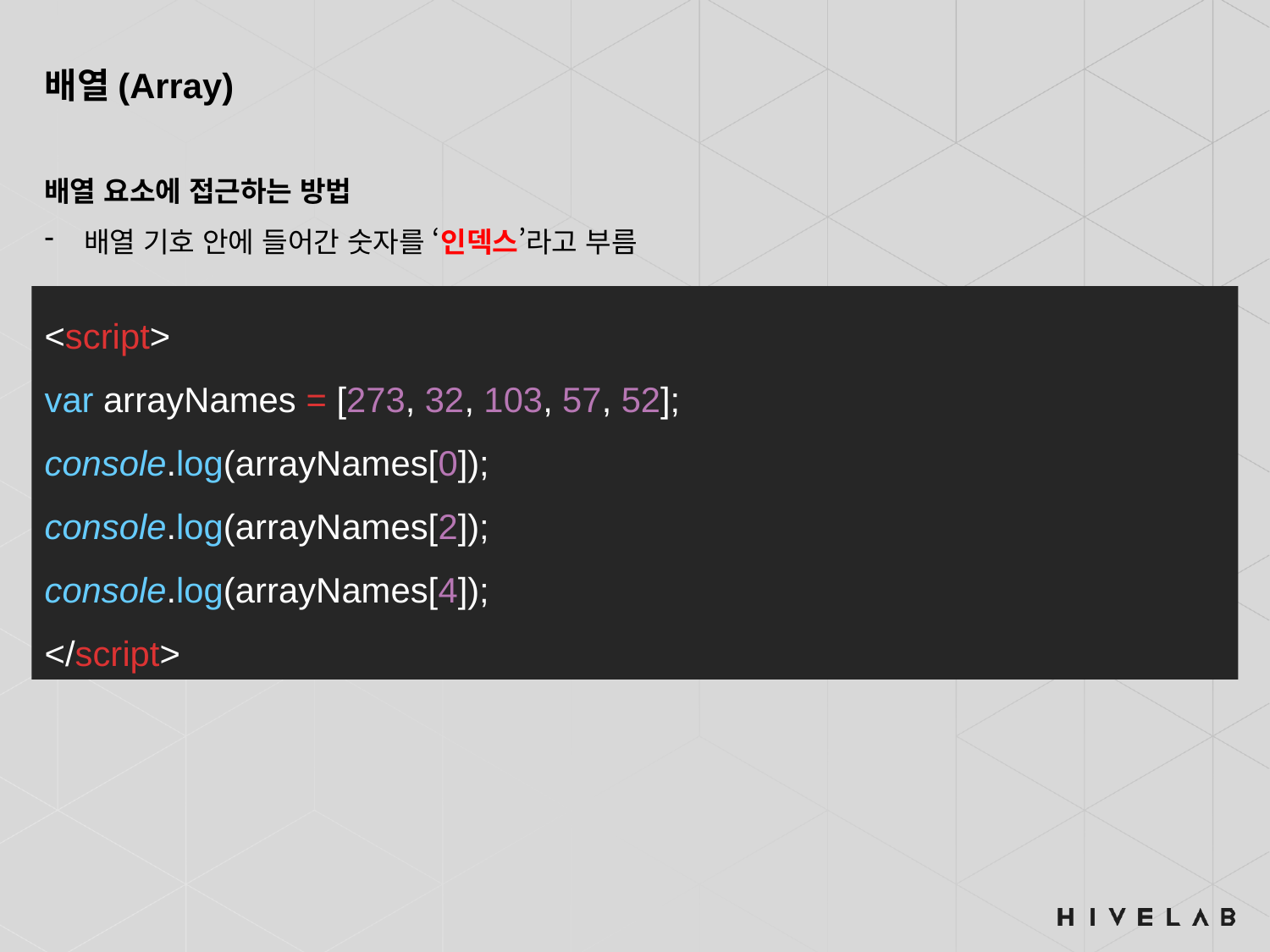

배열(Array)

배열 요소에 접근하는 방법
배열 기호 안에 들어간 숫자를 ‘인덱스’라고 부름
<script>
var arrayNames = [273, 32, 103, 57, 52];
console.log(arrayNames[0]);
console.log(arrayNames[2]);
console.log(arrayNames[4]);
</script>